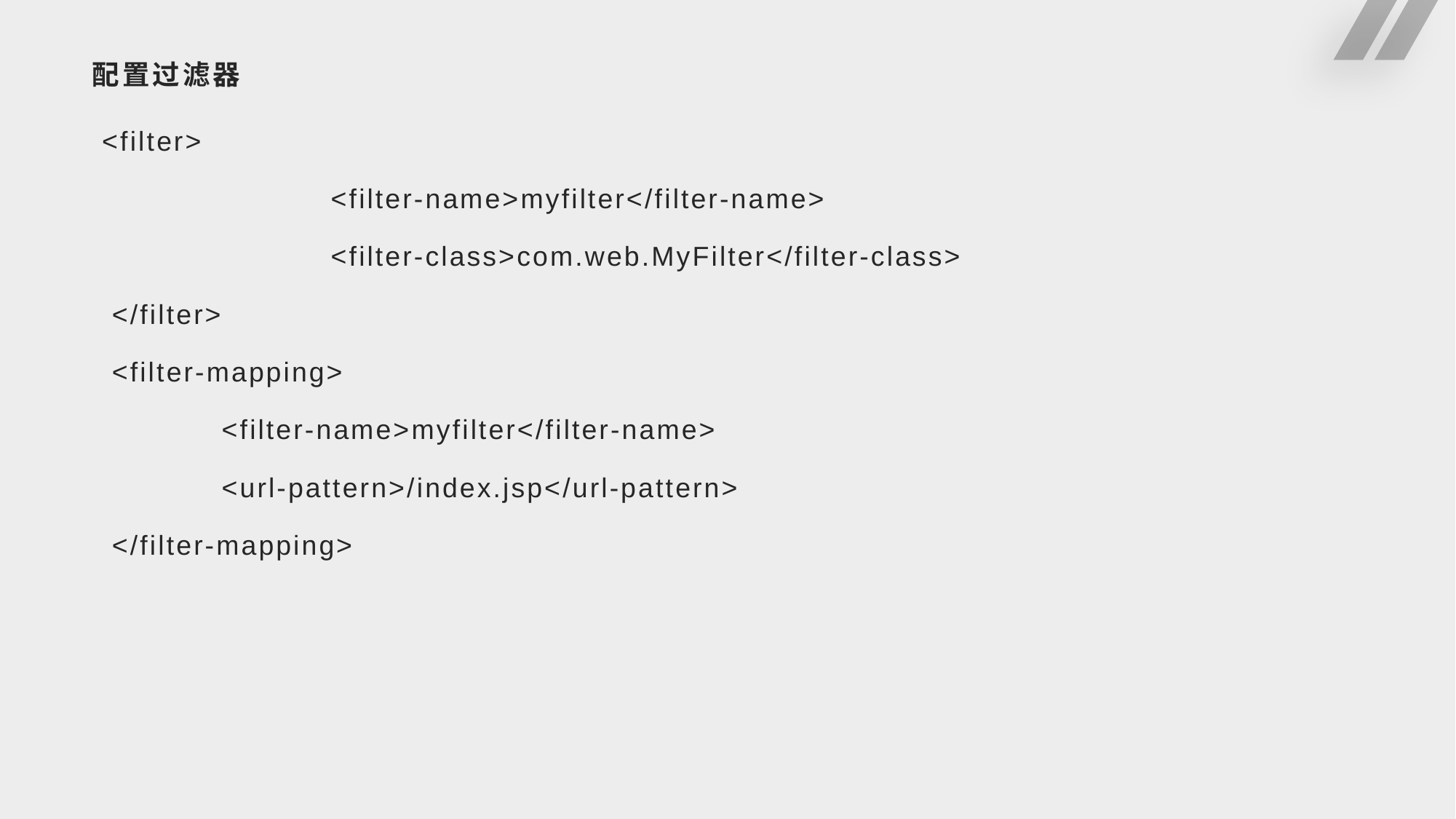

# 配置过滤器
 <filter>
    		<filter-name>myfilter</filter-name>
    		<filter-class>com.web.MyFilter</filter-class>
  </filter>
  <filter-mapping>
  		<filter-name>myfilter</filter-name>
  		<url-pattern>/index.jsp</url-pattern>
  </filter-mapping>